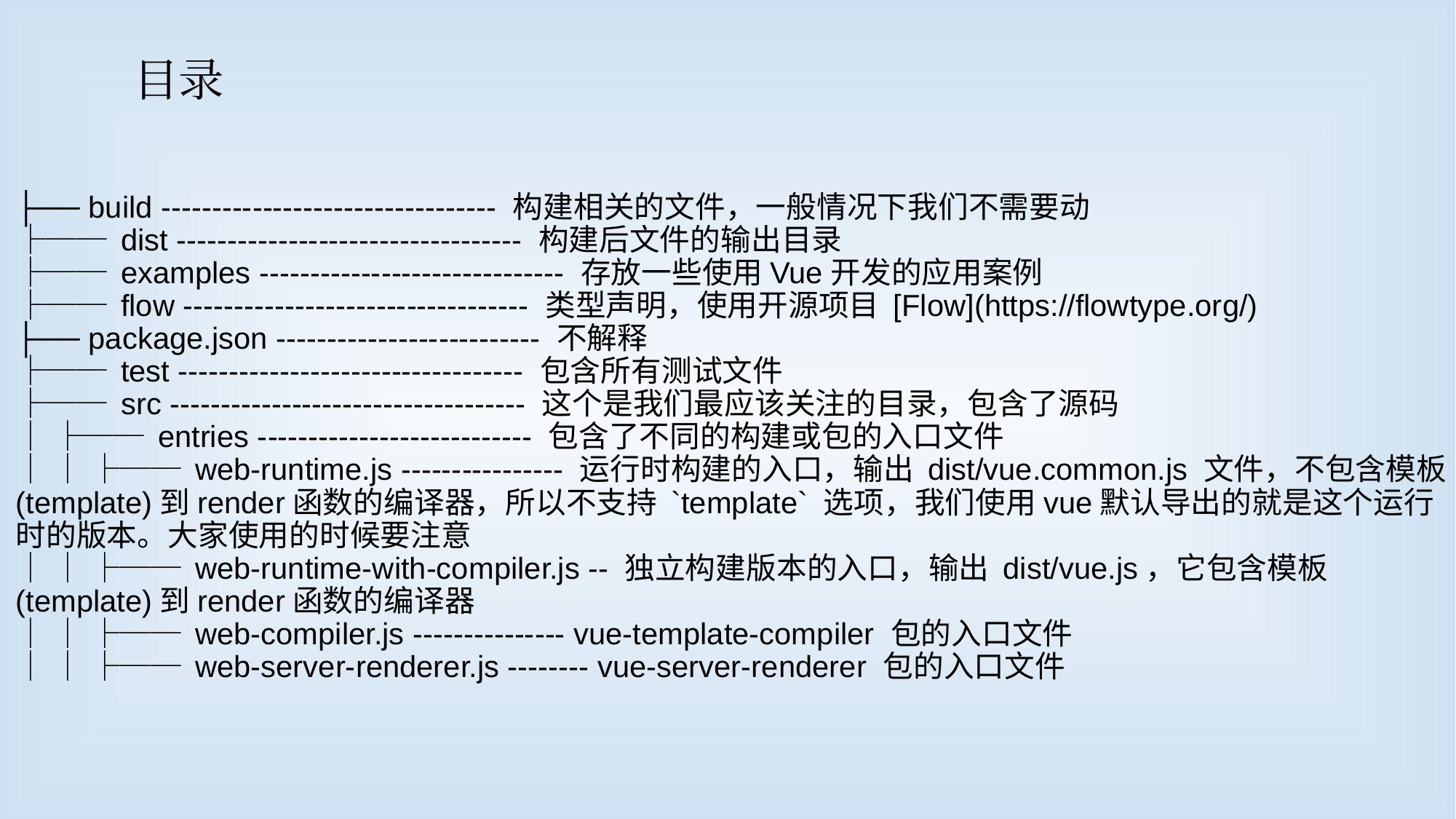

# 目录
├── build --------------------------------- 构建相关的文件，一般情况下我们不需要动
├── dist ---------------------------------- 构建后文件的输出目录
├── examples ------------------------------ 存放一些使用Vue开发的应用案例
├── flow ---------------------------------- 类型声明，使用开源项目 [Flow](https://flowtype.org/)
├── package.json -------------------------- 不解释
├── test ---------------------------------- 包含所有测试文件
├── src ----------------------------------- 这个是我们最应该关注的目录，包含了源码
│ ├── entries --------------------------- 包含了不同的构建或包的入口文件
│ │ ├── web-runtime.js ---------------- 运行时构建的入口，输出 dist/vue.common.js 文件，不包含模板(template)到render函数的编译器，所以不支持 `template` 选项，我们使用vue默认导出的就是这个运行时的版本。大家使用的时候要注意
│ │ ├── web-runtime-with-compiler.js -- 独立构建版本的入口，输出 dist/vue.js，它包含模板(template)到render函数的编译器
│ │ ├── web-compiler.js --------------- vue-template-compiler 包的入口文件
│ │ ├── web-server-renderer.js -------- vue-server-renderer 包的入口文件